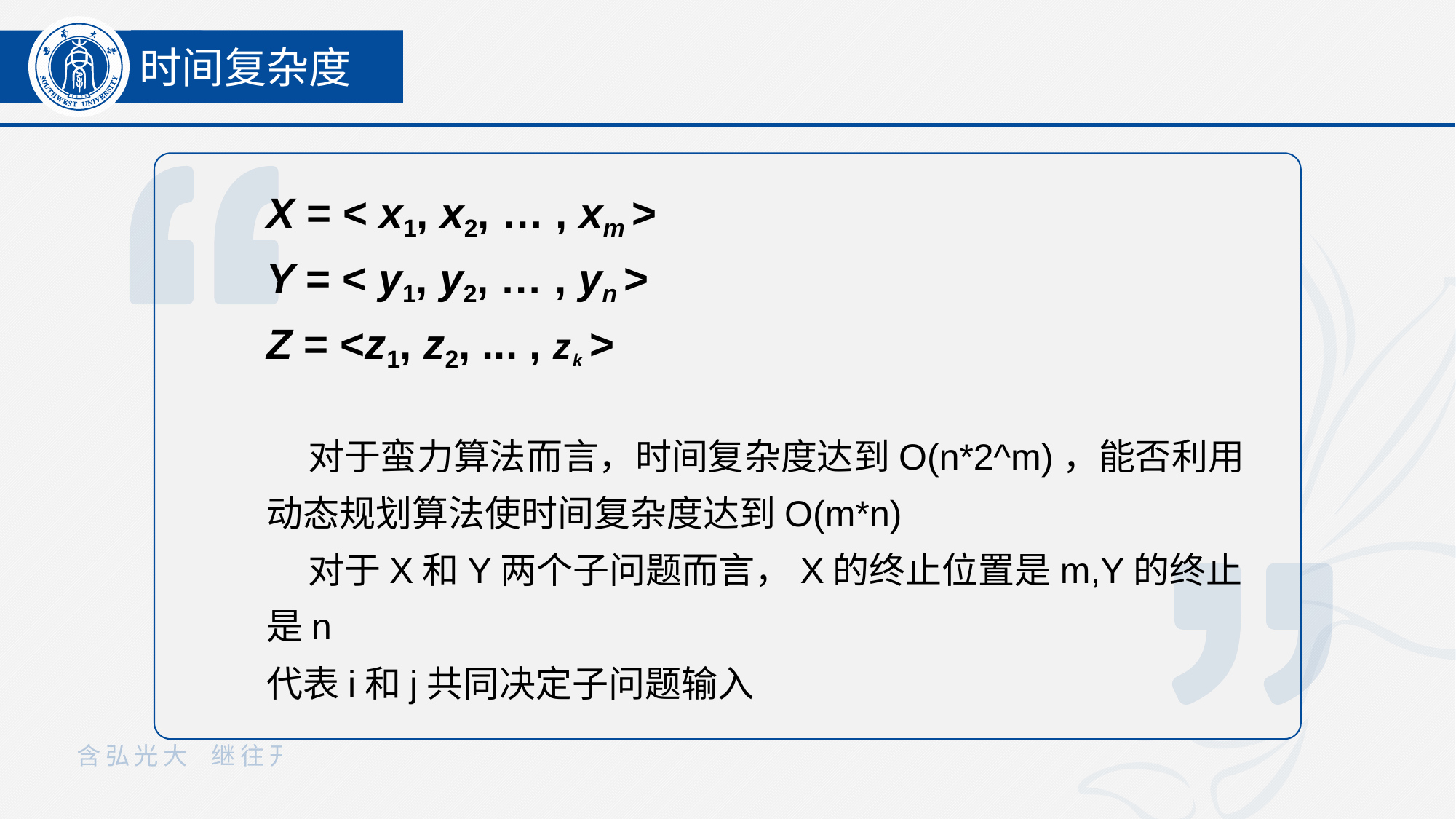

时间复杂度

X = < x1, x2, … , xm >
Y = < y1, y2, … , yn >
Z = <z1, z2, ... , zk >

    对于蛮力算法而言，时间复杂度达到O(n*2^m)，能否利用动态规划算法使时间复杂度达到O(m*n)
    对于X和Y两个子问题而言，X的终止位置是m,Y的终止是n
代表i和j共同决定子问题输入